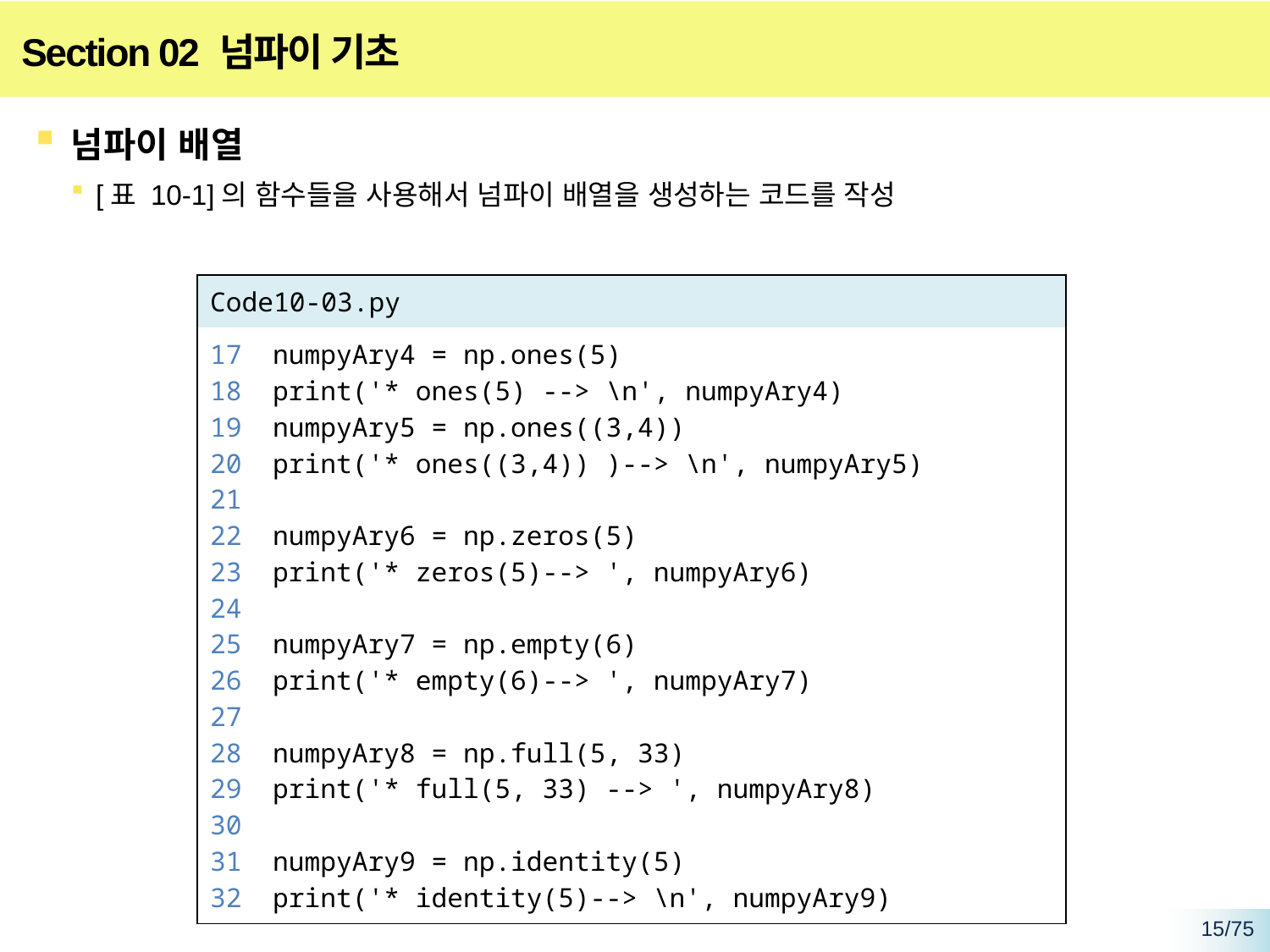

# Section 02 넘파이 기초
넘파이 배열
[표 10-1]의 함수들을 사용해서 넘파이 배열을 생성하는 코드를 작성
| Code10-03.py |  |
| --- | --- |
| 17 18 19 20 21 22 23 24 25 26 27 28 29 30 31 32 | numpyAry4 = np.ones(5) print('\* ones(5) --> \n', numpyAry4) numpyAry5 = np.ones((3,4)) print('\* ones((3,4)) )--> \n', numpyAry5) numpyAry6 = np.zeros(5) print('\* zeros(5)--> ', numpyAry6) numpyAry7 = np.empty(6) print('\* empty(6)--> ', numpyAry7) numpyAry8 = np.full(5, 33) print('\* full(5, 33) --> ', numpyAry8) numpyAry9 = np.identity(5) print('\* identity(5)--> \n', numpyAry9) |